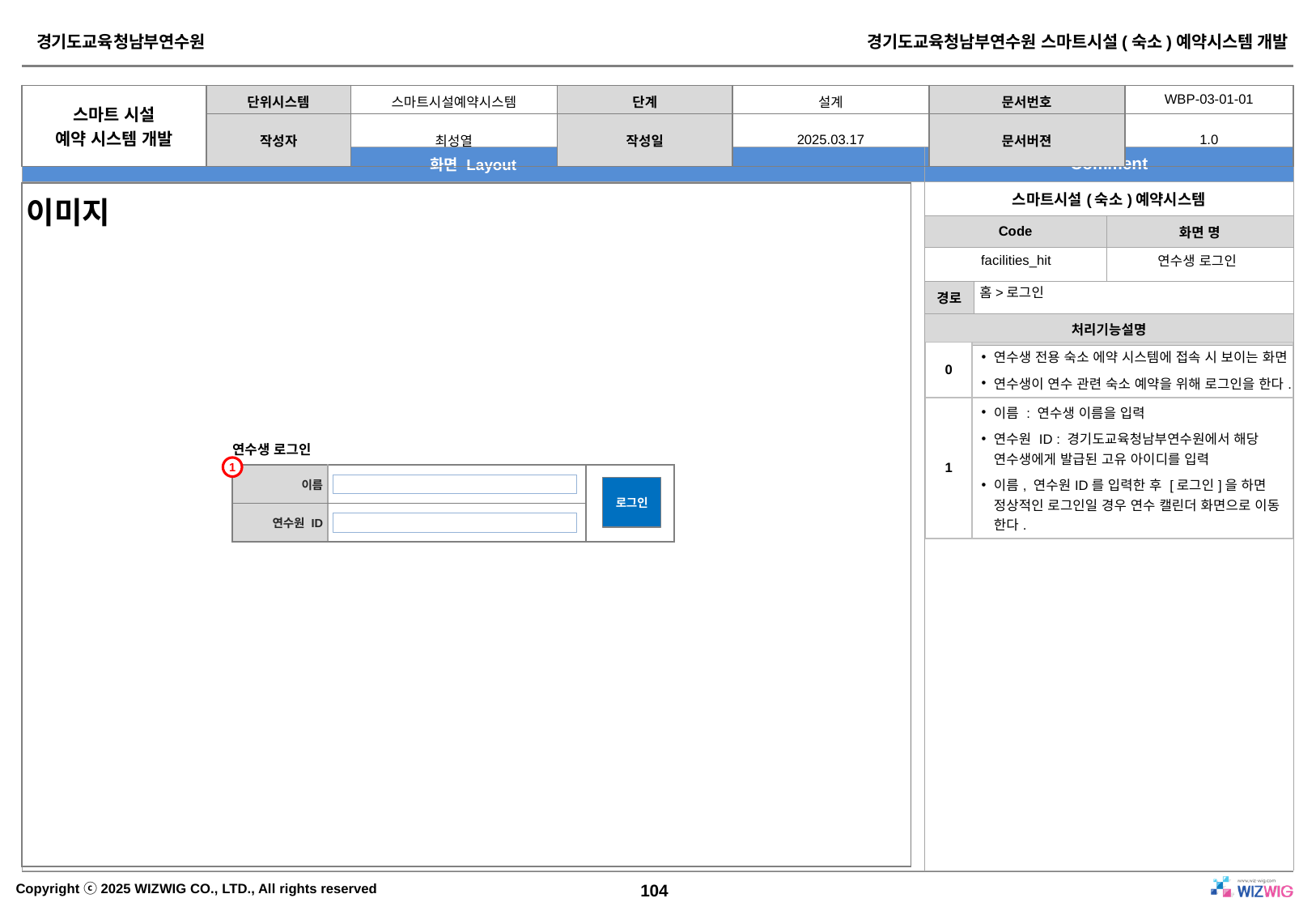

| 이미지 |
| --- |
facilities_hit
연수생 로그인
홈>로그인
| 0 | 연수생 전용 숙소 에약 시스템에 접속 시 보이는 화면 연수생이 연수 관련 숙소 예약을 위해 로그인을 한다. |
| --- | --- |
| 1 | 이름 : 연수생 이름을 입력 연수원 ID : 경기도교육청남부연수원에서 해당 연수생에게 발급된 고유 아이디를 입력 이름, 연수원ID를 입력한 후 [로그인]을 하면 정상적인 로그인일 경우 연수 캘린더 화면으로 이동 한다. |
연수생 로그인
1
| 이름 |  |  |
| --- | --- | --- |
| 연수원 ID |  |  |

로그인